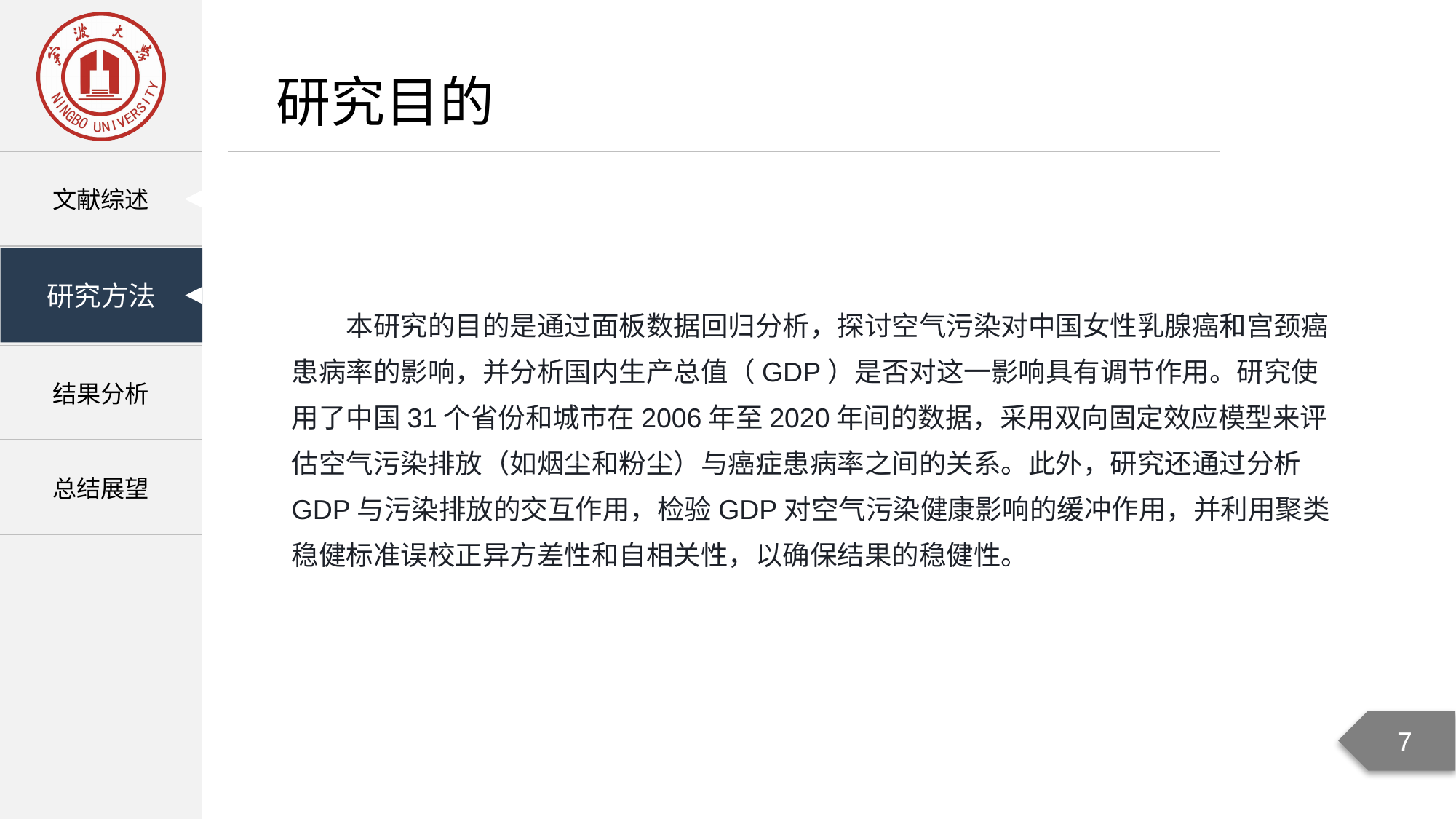

研究目的
本研究的目的是通过面板数据回归分析，探讨空气污染对中国女性乳腺癌和宫颈癌患病率的影响，并分析国内生产总值（GDP）是否对这一影响具有调节作用。研究使用了中国31个省份和城市在2006年至2020年间的数据，采用双向固定效应模型来评估空气污染排放（如烟尘和粉尘）与癌症患病率之间的关系。此外，研究还通过分析GDP与污染排放的交互作用，检验GDP对空气污染健康影响的缓冲作用，并利用聚类稳健标准误校正异方差性和自相关性，以确保结果的稳健性。